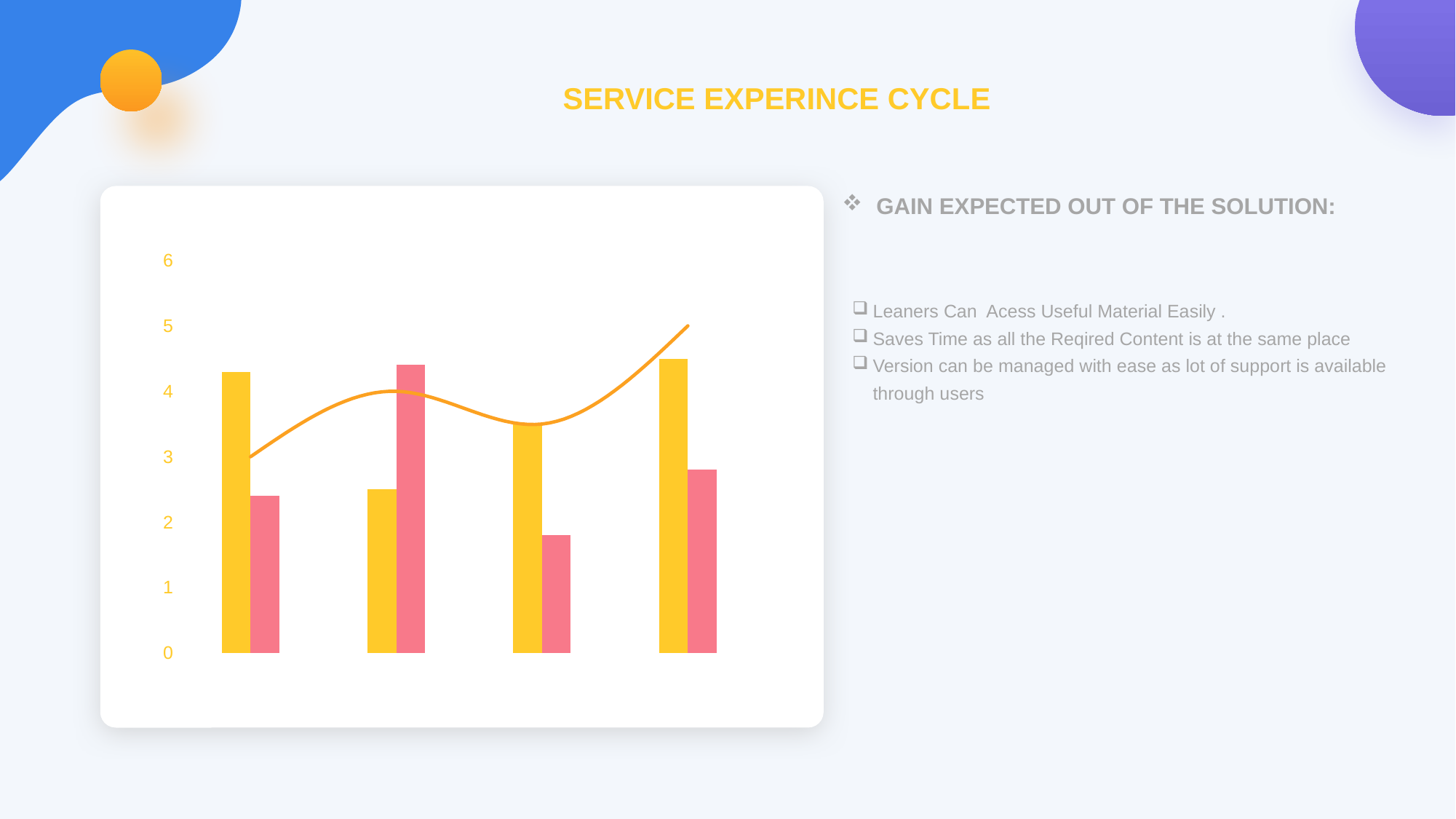

SERVICE EXPERINCE CYCLE

GAIN EXPECTED OUT OF THE SOLUTION:

### Chart

| Category | 系列 1 | 系列 2 | 系列 3 |
|---|---|---|---|
| category 1 | 4.3 | 2.4 | 3.0 |
| category 2 | 2.5 | 4.4 | 4.0 |
| category 3 | 3.5 | 1.8 | 3.5 |
| category 4 | 4.5 | 2.8 | 5.0 |
Leaners Can  Acess Useful Material Easily .
Saves Time as all the Reqired Content is at the same place
Version can be managed with ease as lot of support is available through users